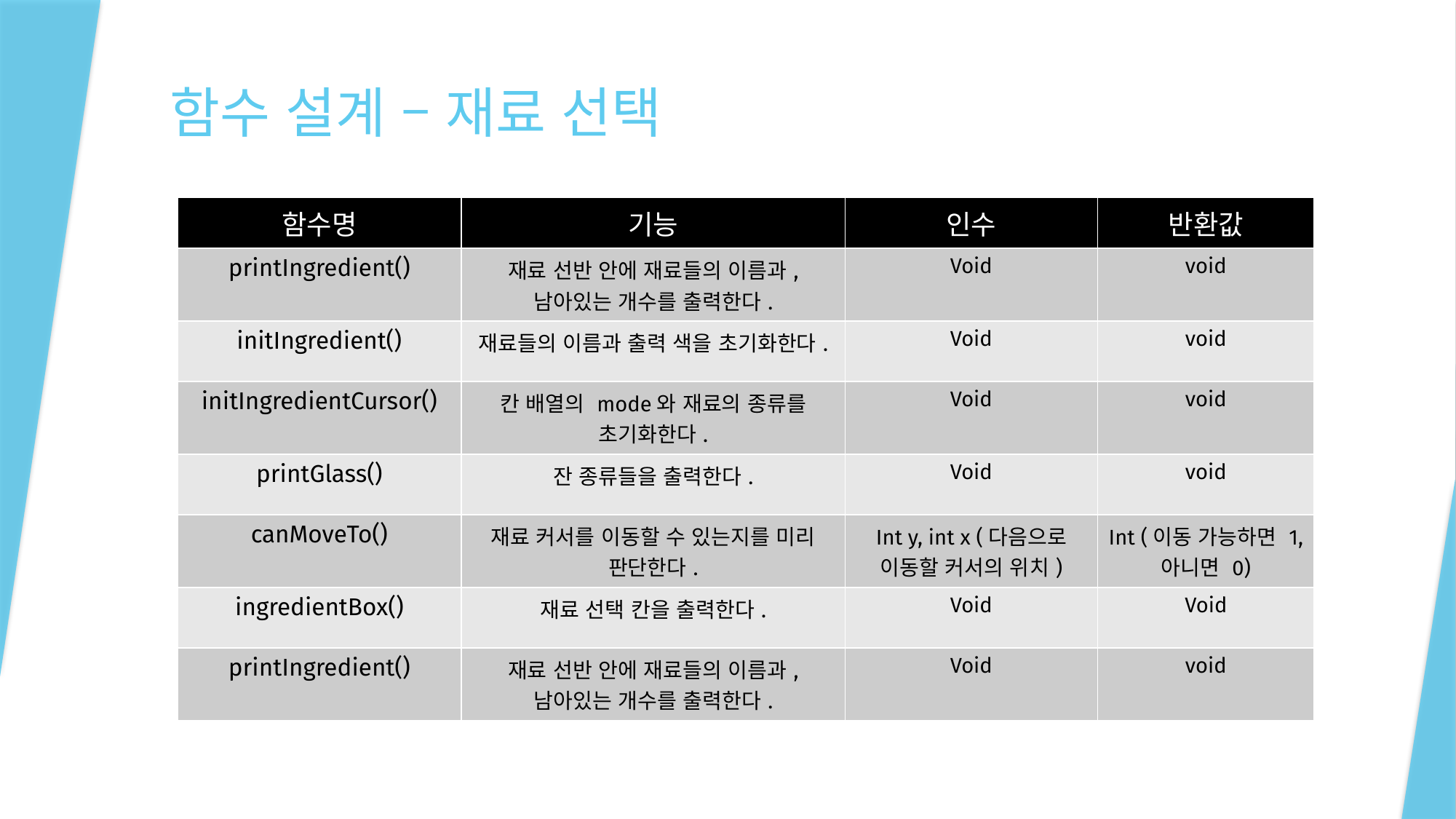

# 함수 설계 – 재료 선택
| 함수명 | 기능 | 인수 | 반환값 |
| --- | --- | --- | --- |
| printIngredient() | 재료 선반 안에 재료들의 이름과, 남아있는 개수를 출력한다. | Void | void |
| initIngredient() | 재료들의 이름과 출력 색을 초기화한다. | Void | void |
| initIngredientCursor() | 칸 배열의 mode와 재료의 종류를 초기화한다. | Void | void |
| printGlass() | 잔 종류들을 출력한다. | Void | void |
| canMoveTo() | 재료 커서를 이동할 수 있는지를 미리 판단한다. | Int y, int x (다음으로 이동할 커서의 위치) | Int (이동 가능하면 1, 아니면 0) |
| ingredientBox() | 재료 선택 칸을 출력한다. | Void | Void |
| printIngredient() | 재료 선반 안에 재료들의 이름과, 남아있는 개수를 출력한다. | Void | void |